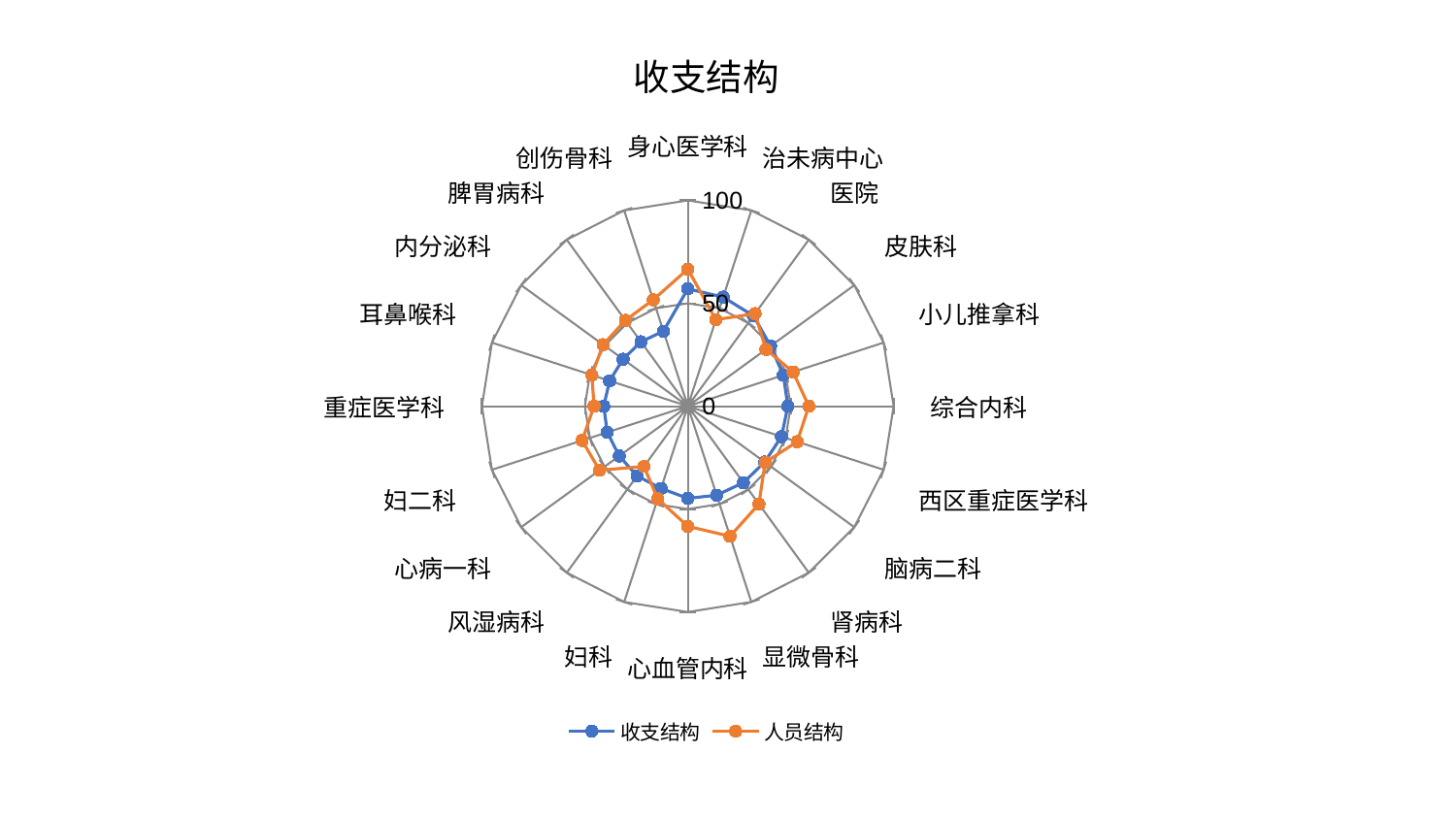

### Chart: 收支结构

| Category | 收支结构 | 人员结构 |
|---|---|---|
| 身心医学科 | 57.01766800918685 | 66.59597493858105 |
| 治未病中心 | 55.73310390971146 | 44.19824363957901 |
| 医院 | 54.28912872812186 | 55.60128954696221 |
| 皮肤科 | 49.725370965193 | 46.96238333431985 |
| 小儿推拿科 | 48.835672074092464 | 53.78626155735699 |
| 综合内科 | 48.653246606060755 | 58.79947939255929 |
| 西区重症医学科 | 47.889041806140376 | 55.90576790620639 |
| 脑病二科 | 46.196690041485105 | 46.47939070917065 |
| 肾病科 | 45.95106388421056 | 58.820850749152655 |
| 显微骨科 | 45.46045812340046 | 66.46423626133927 |
| 心血管内科 | 44.79704863351476 | 58.36864180039279 |
| 妇科 | 41.98200452953767 | 47.2995318894869 |
| 风湿病科 | 41.93451020194697 | 36.22783732323835 |
| 心病一科 | 41.14159235488372 | 52.99323156573826 |
| 妇二科 | 41.12572709805465 | 53.97541448783188 |
| 重症医学科 | 40.82914945260718 | 45.52412811170428 |
| 耳鼻喉科 | 39.91659304755684 | 48.99869708989179 |
| 内分泌科 | 38.85801553731037 | 50.84823508879404 |
| 脾胃病科 | 38.69422791213147 | 51.555247800130005 |
| 创伤骨科 | 38.30642824214009 | 54.33407454999297 |
60